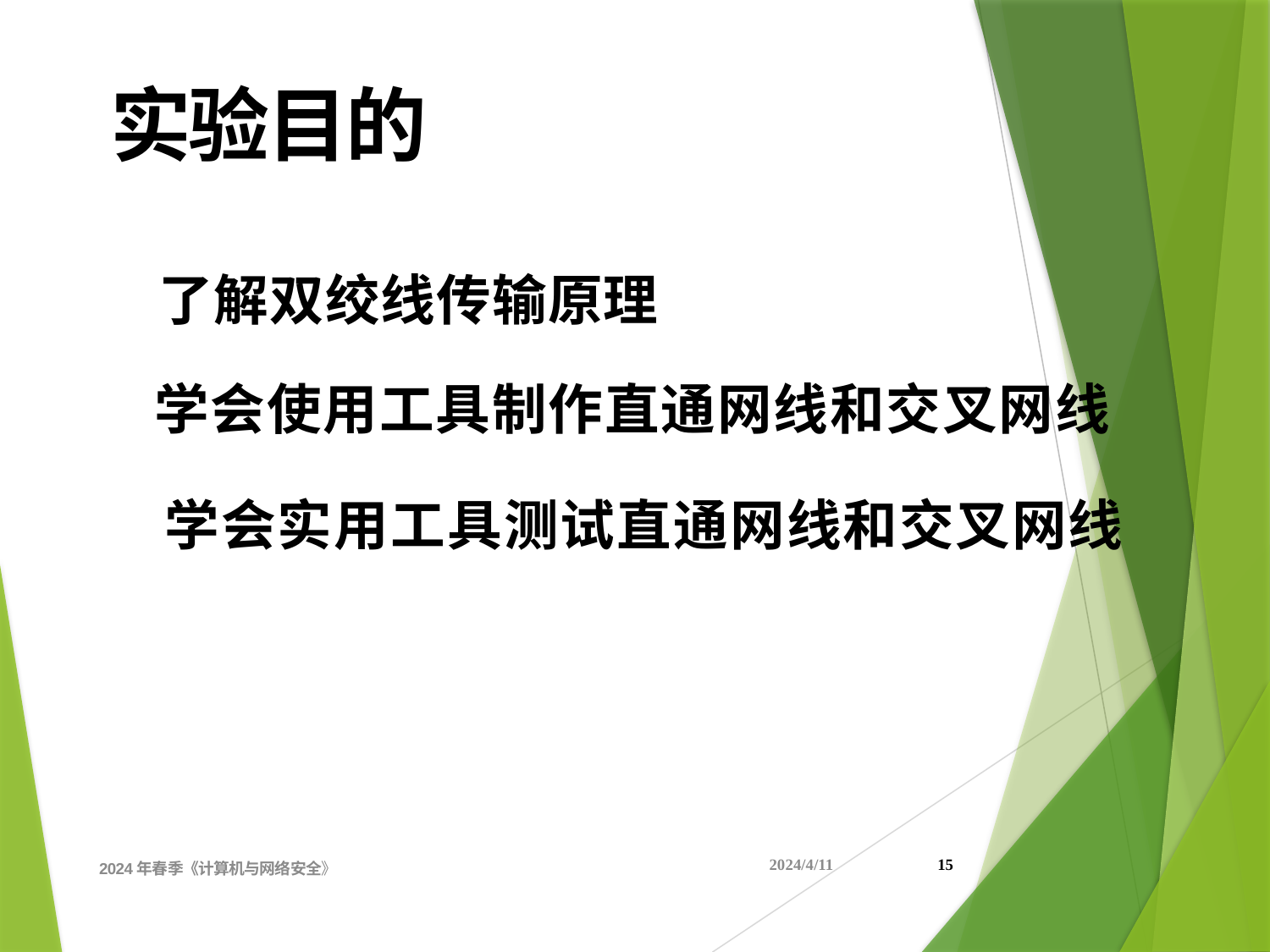

实验目的

了解双绞线传输原理

学会使用工具制作直通网线和交叉网线
学会实用工具测试直通网线和交叉网线

2024年春季《计算机与网络安全》
2024/4/11
15